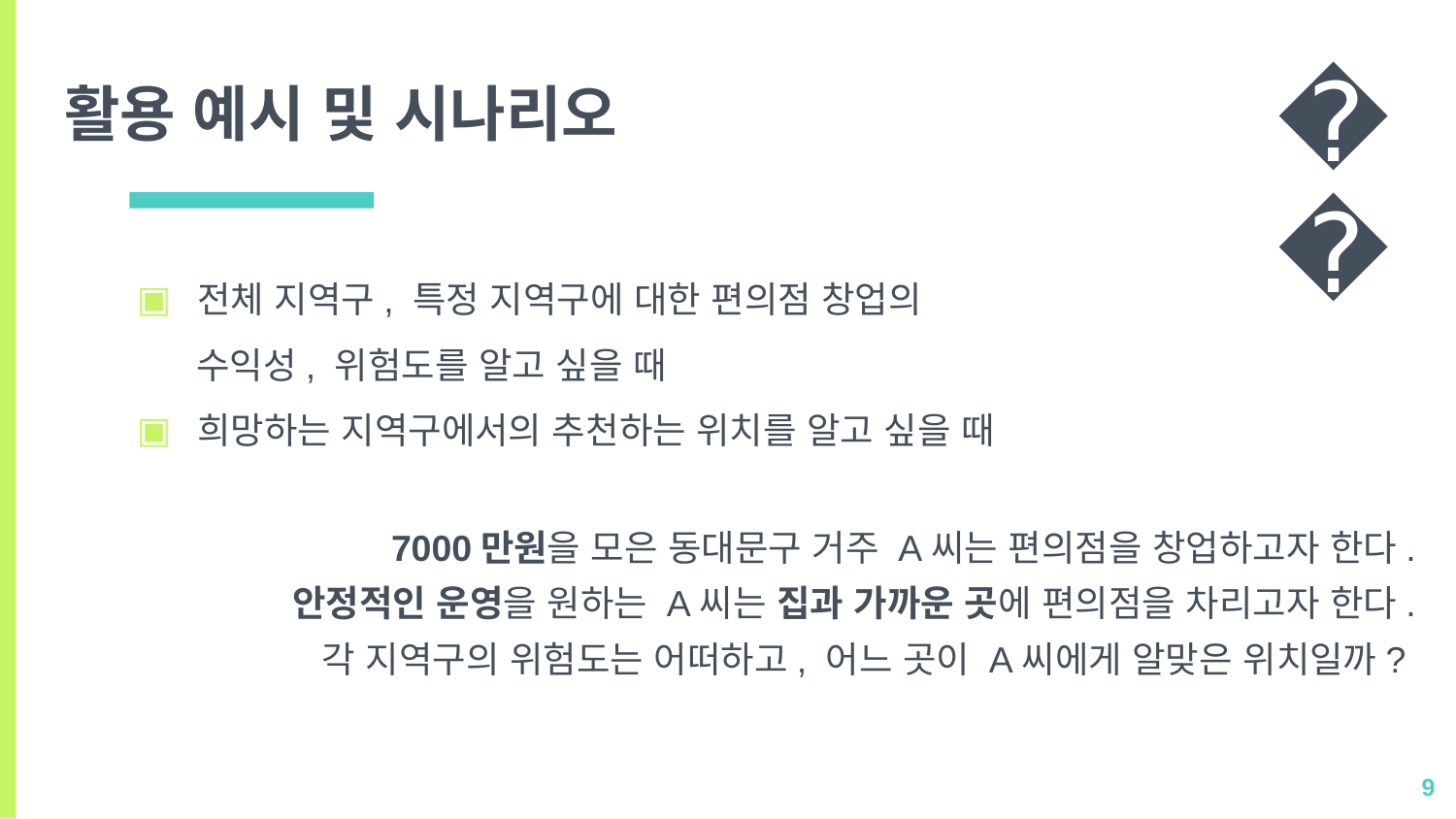

👤
활용 예시 및 시나리오
전체 지역구, 특정 지역구에 대한 편의점 창업의
     수익성, 위험도를 알고 싶을 때
희망하는 지역구에서의 추천하는 위치를 알고 싶을 때
7000만원을 모은 동대문구 거주 A씨는 편의점을 창업하고자 한다.
안정적인 운영을 원하는 A씨는 집과 가까운 곳에 편의점을 차리고자 한다.
각 지역구의 위험도는 어떠하고, 어느 곳이 A씨에게 알맞은 위치일까?
9